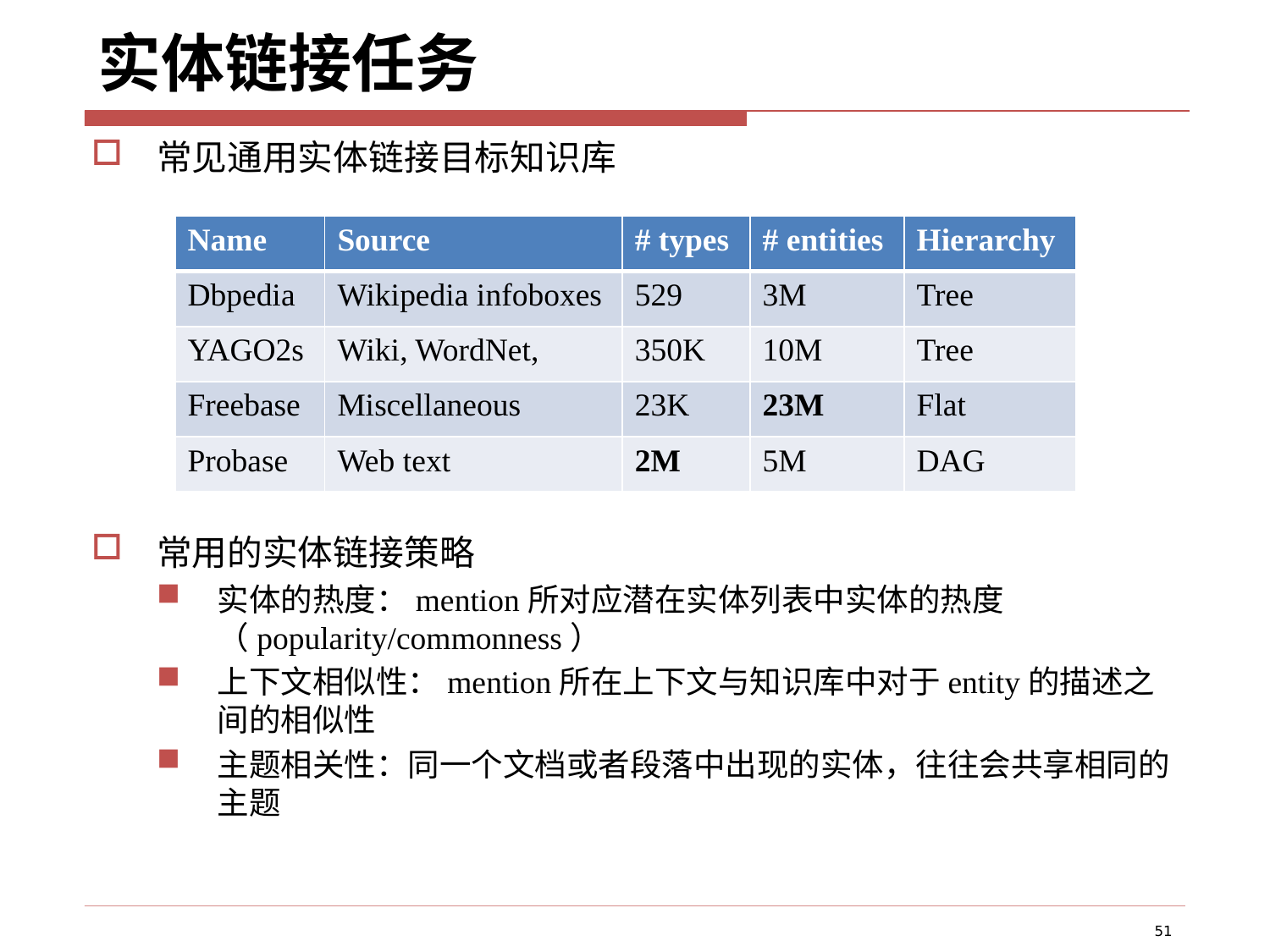

# 实体链接任务
常见通用实体链接目标知识库

常用的实体链接策略
实体的热度：mention所对应潜在实体列表中实体的热度（popularity/commonness）
上下文相似性：mention所在上下文与知识库中对于entity的描述之间的相似性
主题相关性：同一个文档或者段落中出现的实体，往往会共享相同的主题

| Name | Source | # types | # entities | Hierarchy |
| --- | --- | --- | --- | --- |
| Dbpedia | Wikipedia infoboxes | 529 | 3M | Tree |
| YAGO2s | Wiki, WordNet, | 350K | 10M | Tree |
| Freebase | Miscellaneous | 23K | 23M | Flat |
| Probase | Web text | 2M | 5M | DAG |

51